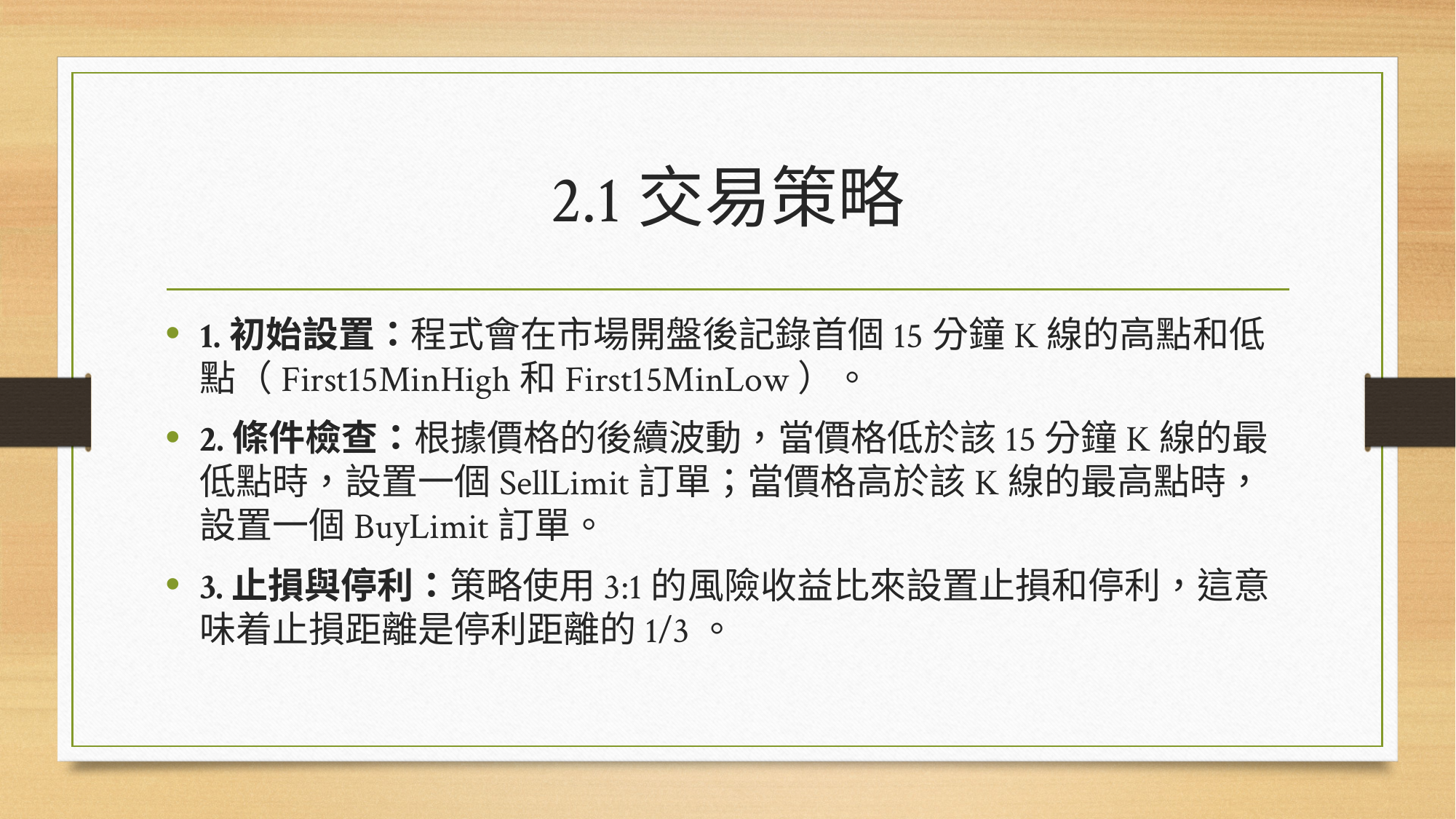

# 2.1交易策略
1.初始設置：程式會在市場開盤後記錄首個15分鐘K線的高點和低點（First15MinHigh和First15MinLow）。
2.條件檢查：根據價格的後續波動，當價格低於該15分鐘K線的最低點時，設置一個SellLimit訂單；當價格高於該K線的最高點時，設置一個BuyLimit訂單。
3.止損與停利：策略使用3:1的風險收益比來設置止損和停利，這意味着止損距離是停利距離的1/3。